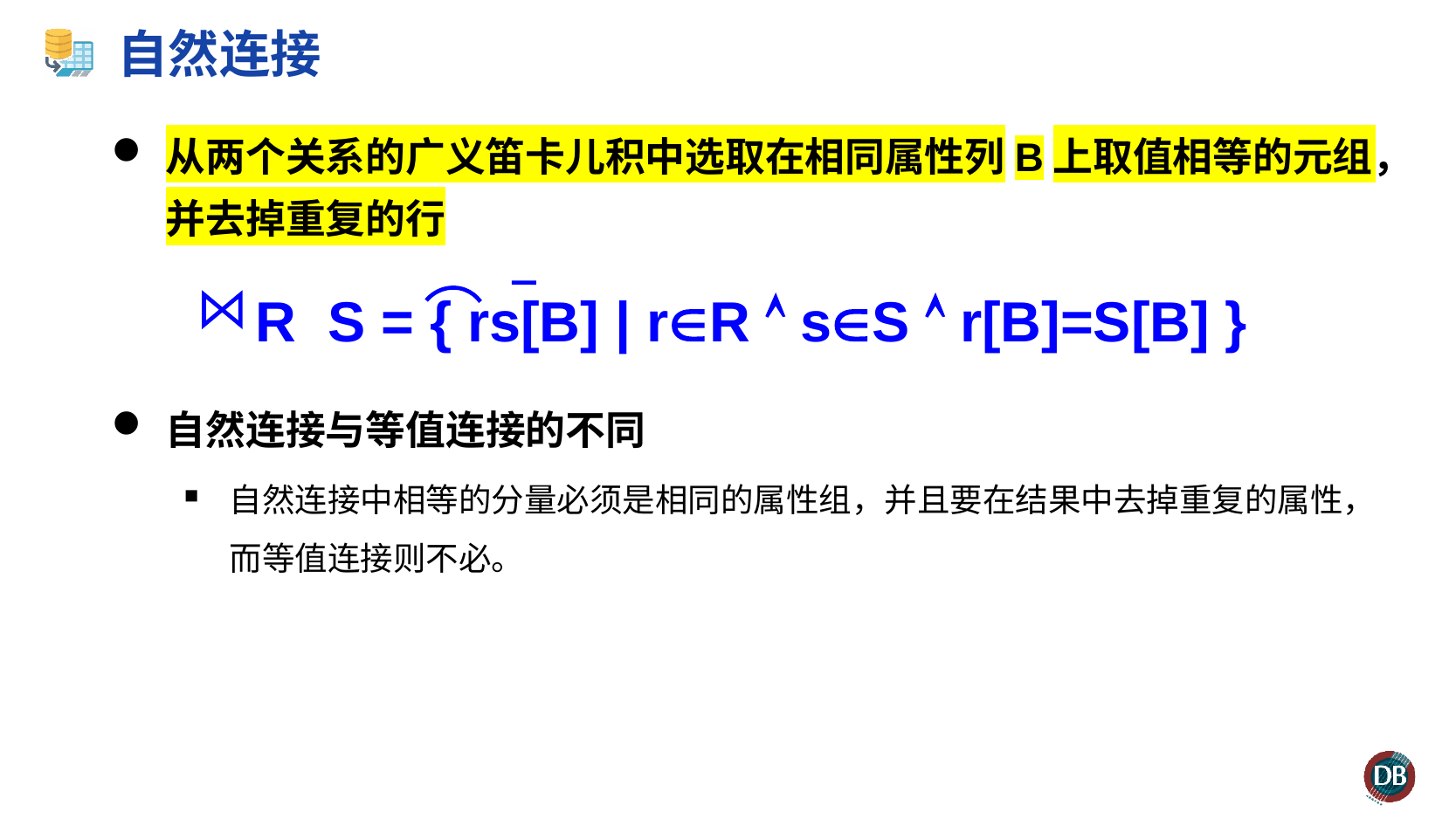

# 自然连接
从两个关系的广义笛卡儿积中选取在相同属性列B上取值相等的元组，并去掉重复的行

自然连接与等值连接的不同
自然连接中相等的分量必须是相同的属性组，并且要在结果中去掉重复的属性，而等值连接则不必。
R  S = { rs[B] | r∈R ∧ s∈S ∧ r[B]=S[B] }